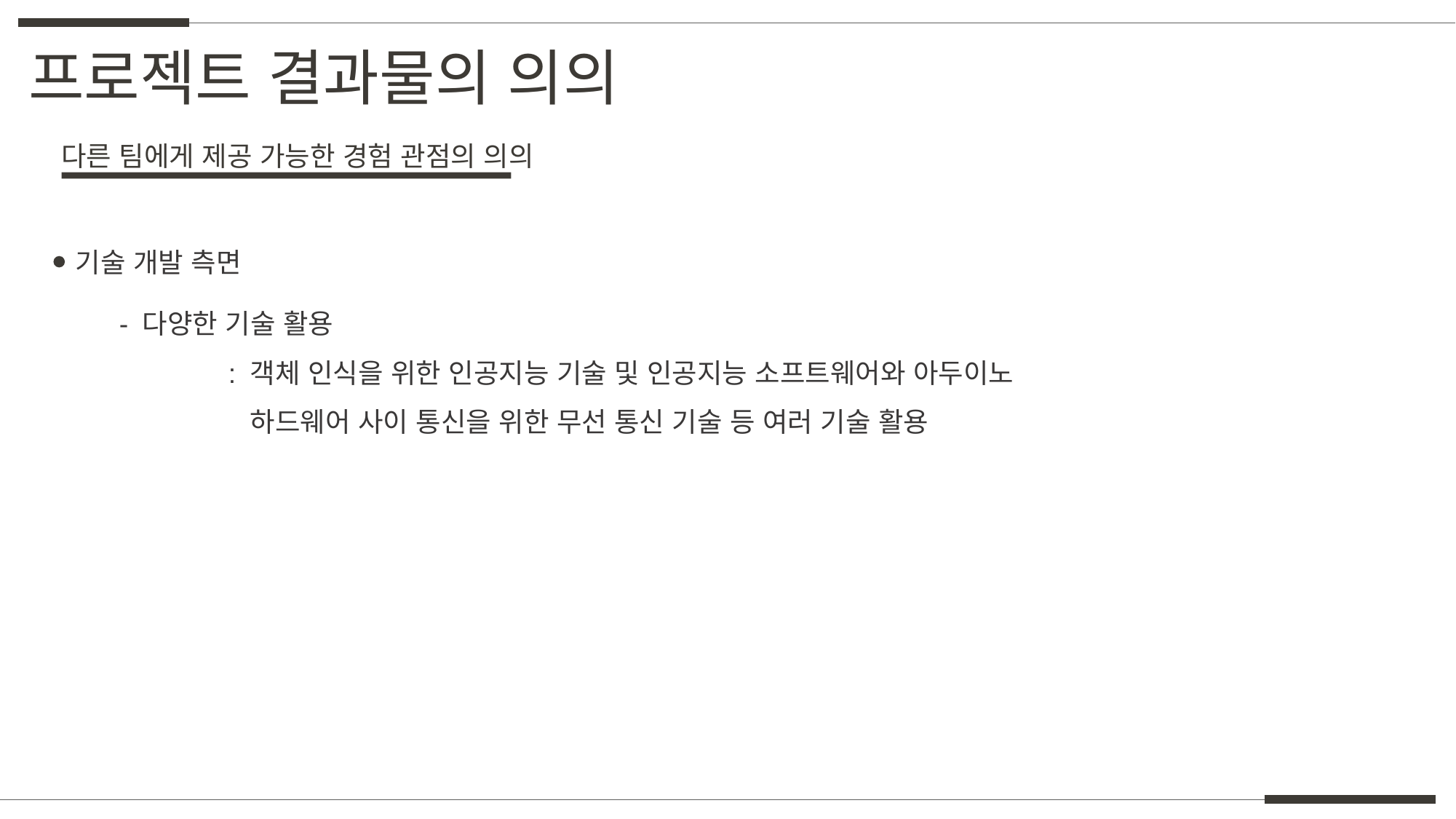

프로젝트 결과물의 의의
다른 팀에게 제공 가능한 경험 관점의 의의

기술 개발 측면

- 다양한 기술 활용
	: 객체 인식을 위한 인공지능 기술 및 인공지능 소프트웨어와 아두이노
 	  하드웨어 사이 통신을 위한 무선 통신 기술 등 여러 기술 활용